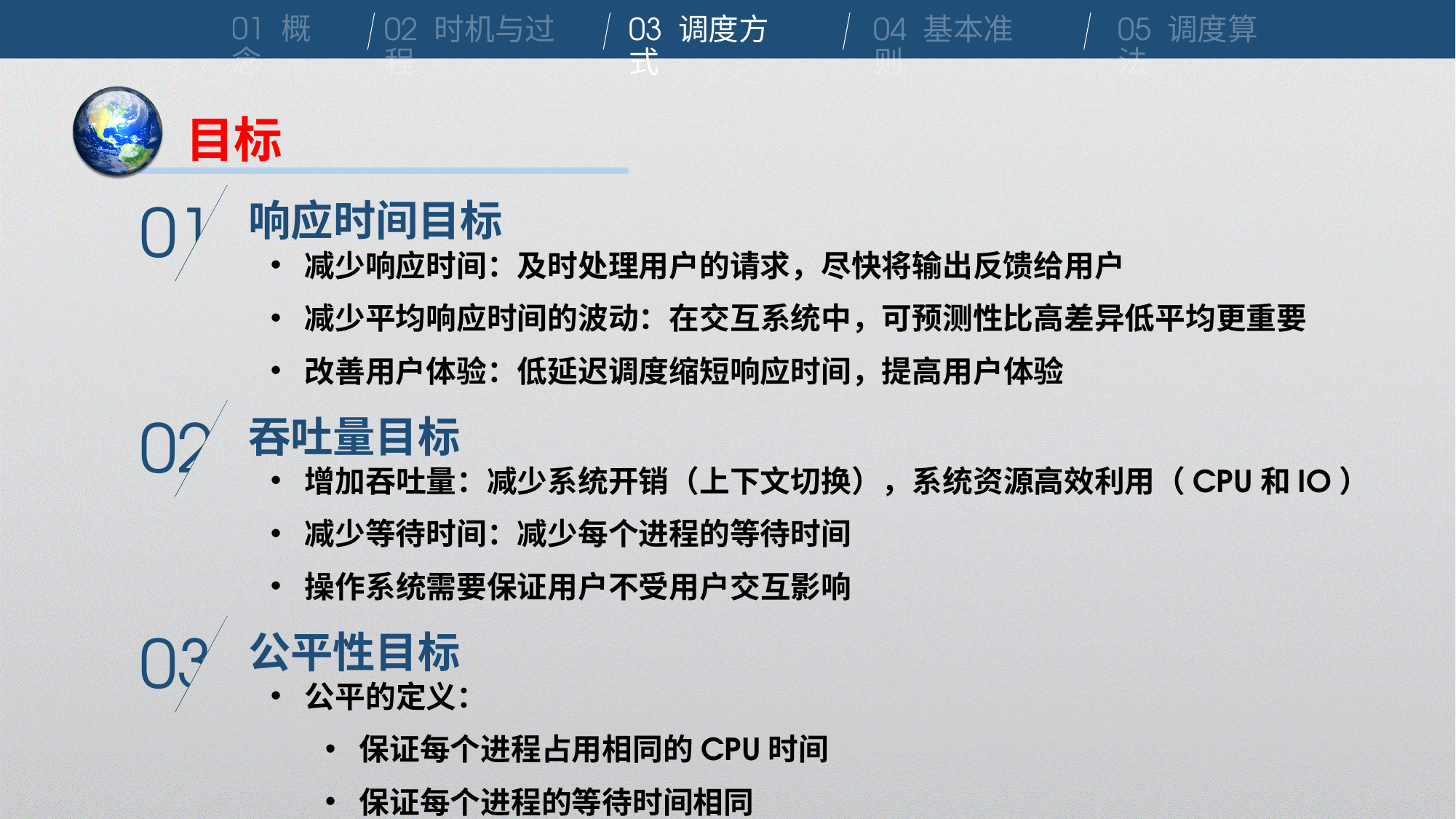

01 概念
02 时机与过程
03 调度方式
04 基本准则
05 调度算法
目标
响应时间目标

01
减少响应时间：及时处理用户的请求，尽快将输出反馈给用户
减少平均响应时间的波动：在交互系统中，可预测性比高差异低平均更重要
改善用户体验：低延迟调度缩短响应时间，提高用户体验
吞吐量目标

02
增加吞吐量：减少系统开销（上下文切换），系统资源高效利用（CPU和IO）
减少等待时间：减少每个进程的等待时间
操作系统需要保证用户不受用户交互影响
公平性目标

03
公平的定义：
保证每个进程占用相同的CPU时间
保证每个进程的等待时间相同